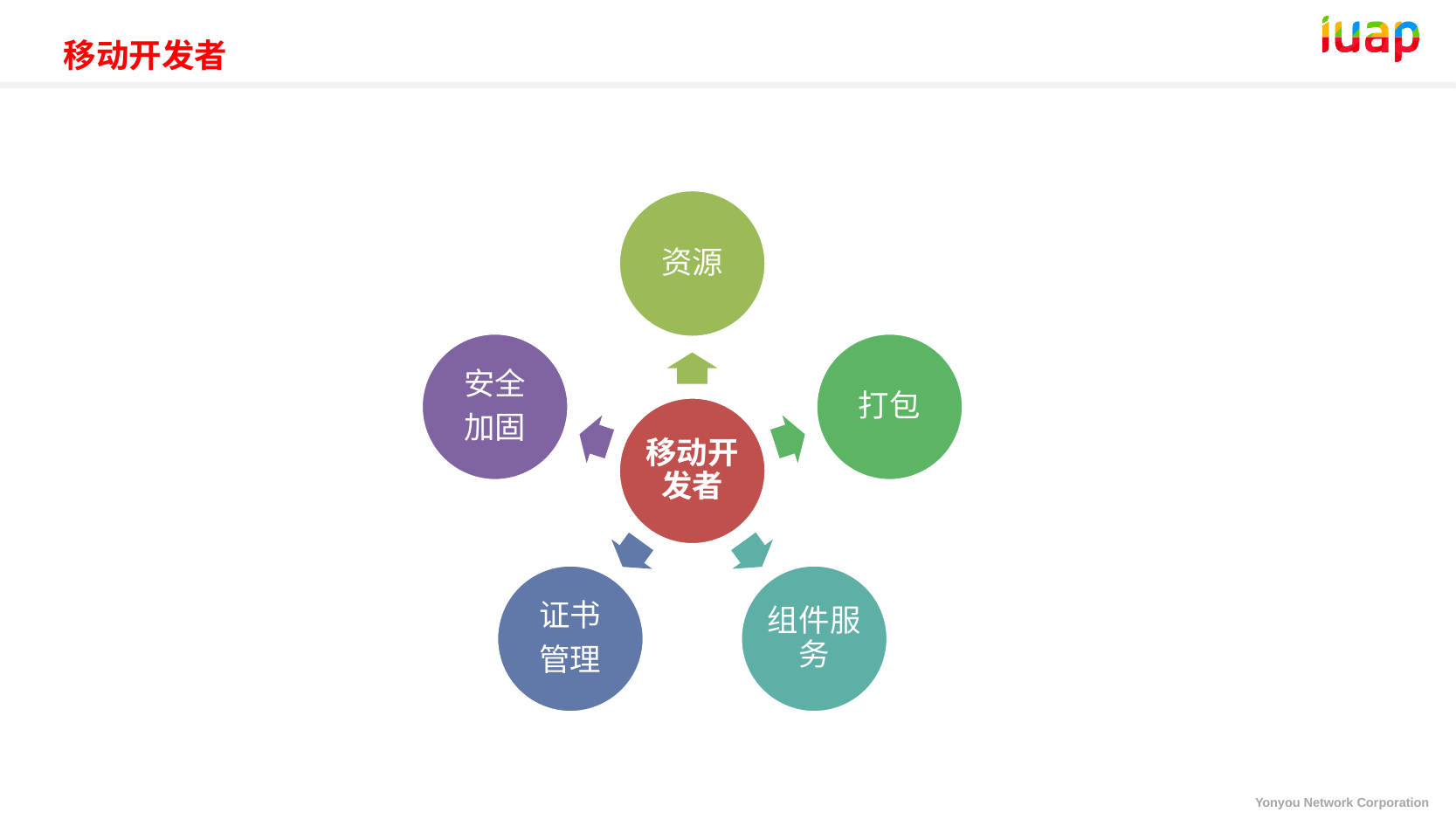

移动开发者
移动开发者

资源

打包

组件服务

证书
管理

安全
加固